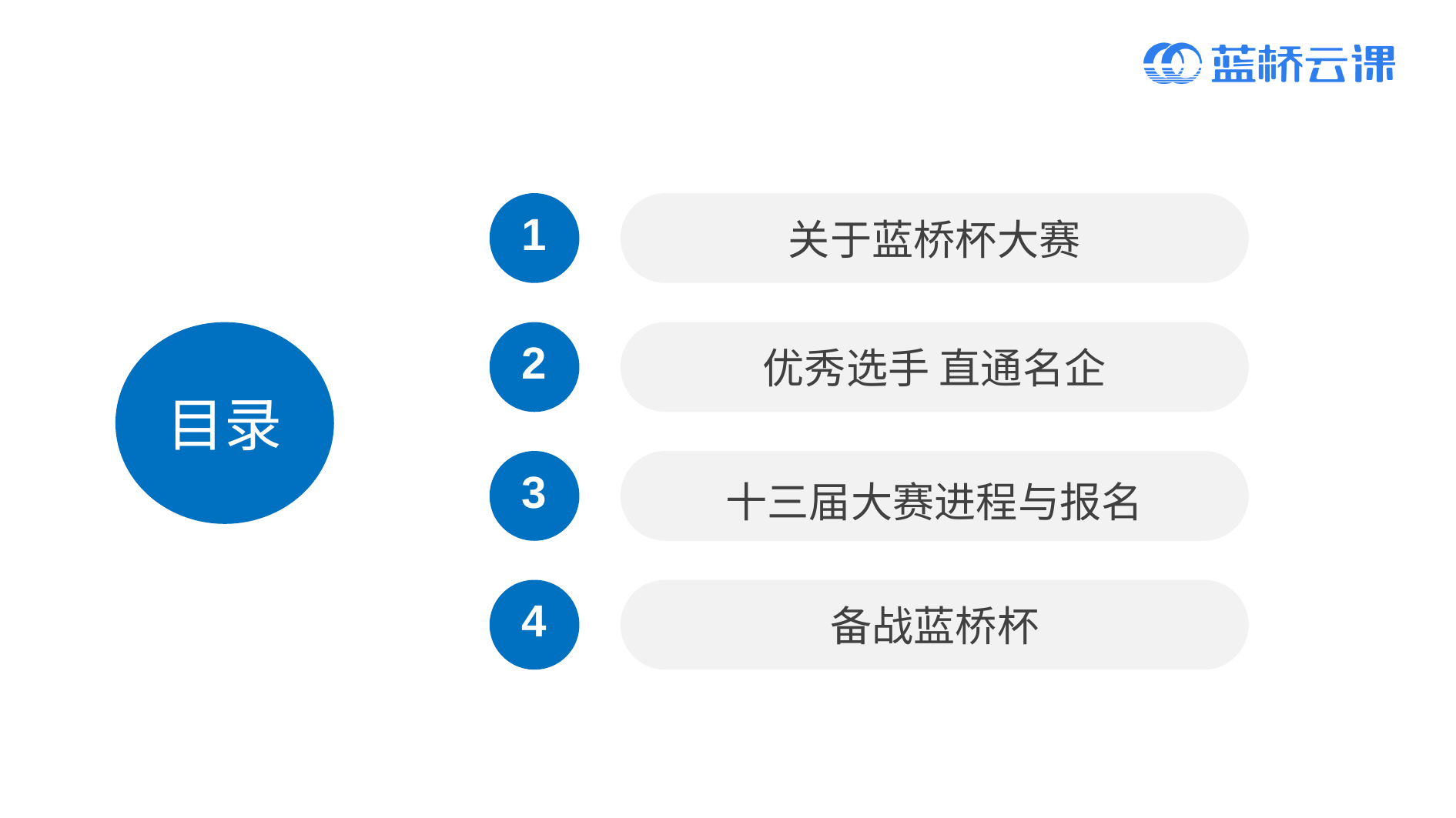

1
关于蓝桥杯大赛
目录
2
优秀选手 直通名企
3
十三届大赛进程与报名
4
备战蓝桥杯